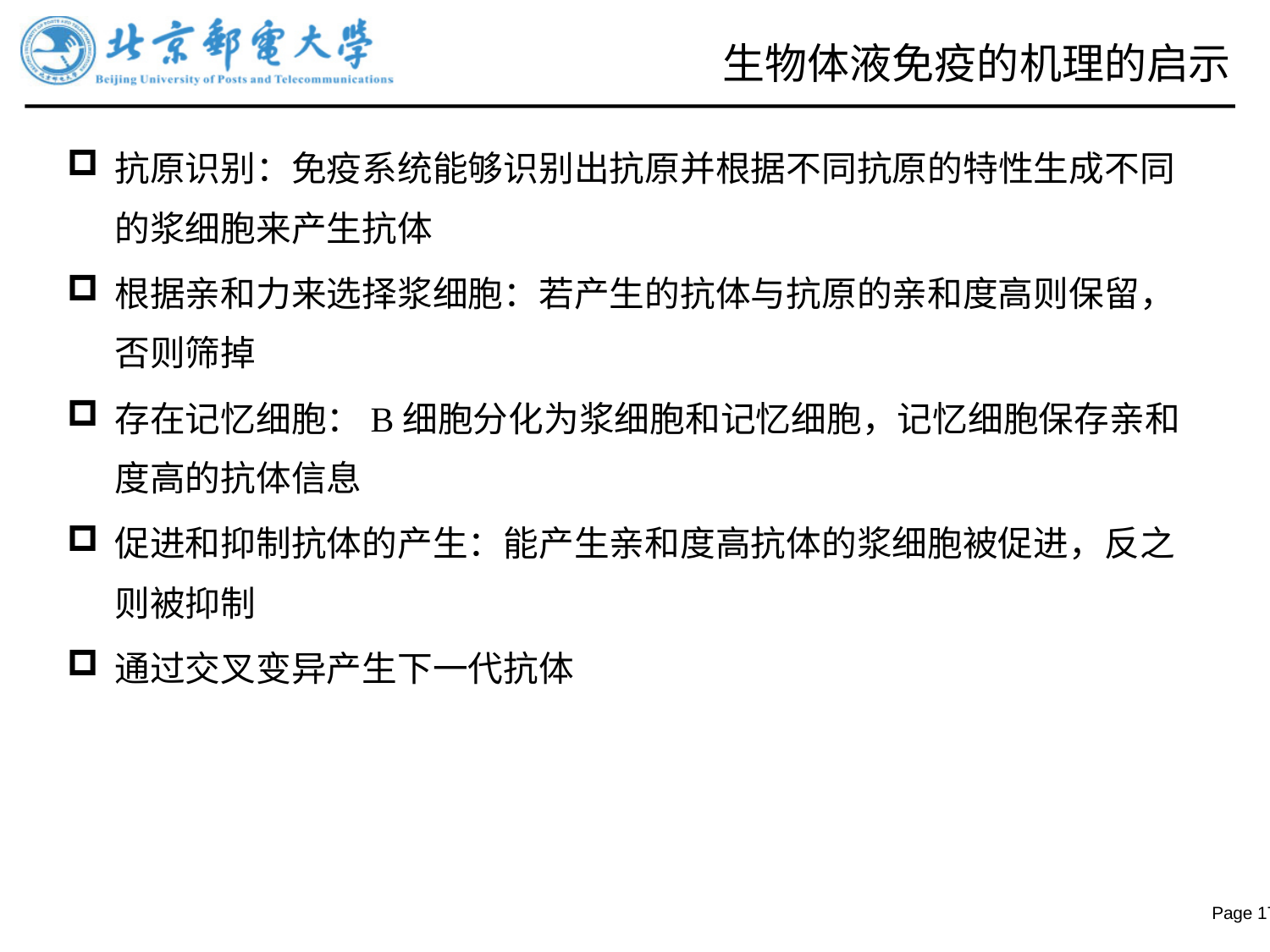

# 生物体液免疫的机理的启示
抗原识别：免疫系统能够识别出抗原并根据不同抗原的特性生成不同的浆细胞来产生抗体
根据亲和力来选择浆细胞：若产生的抗体与抗原的亲和度高则保留，否则筛掉
存在记忆细胞：B细胞分化为浆细胞和记忆细胞，记忆细胞保存亲和度高的抗体信息
促进和抑制抗体的产生：能产生亲和度高抗体的浆细胞被促进，反之则被抑制
通过交叉变异产生下一代抗体